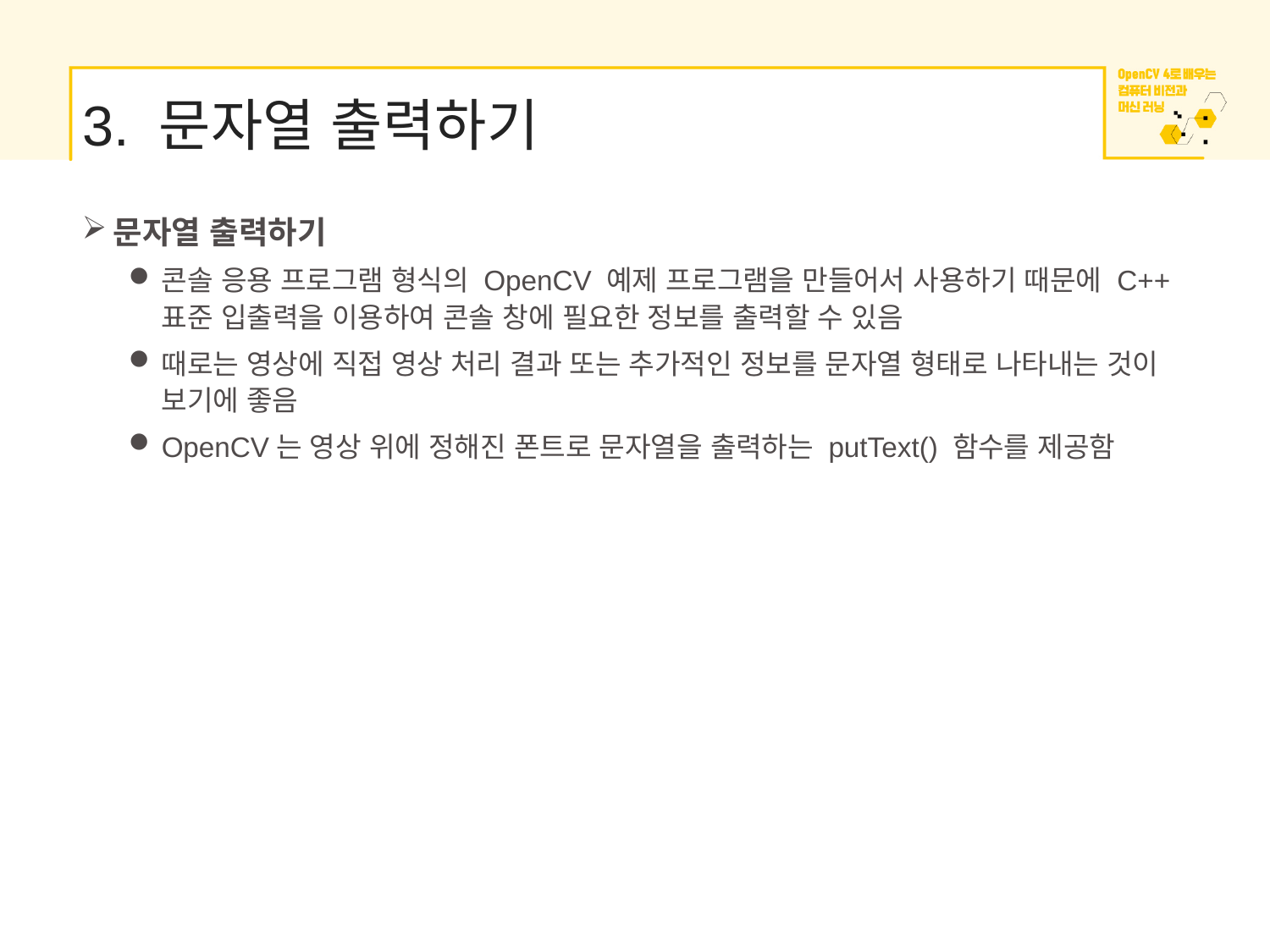

# 3. 문자열 출력하기
문자열 출력하기
콘솔 응용 프로그램 형식의 OpenCV 예제 프로그램을 만들어서 사용하기 때문에 C++ 표준 입출력을 이용하여 콘솔 창에 필요한 정보를 출력할 수 있음
때로는 영상에 직접 영상 처리 결과 또는 추가적인 정보를 문자열 형태로 나타내는 것이 보기에 좋음
OpenCV는 영상 위에 정해진 폰트로 문자열을 출력하는 putText() 함수를 제공함